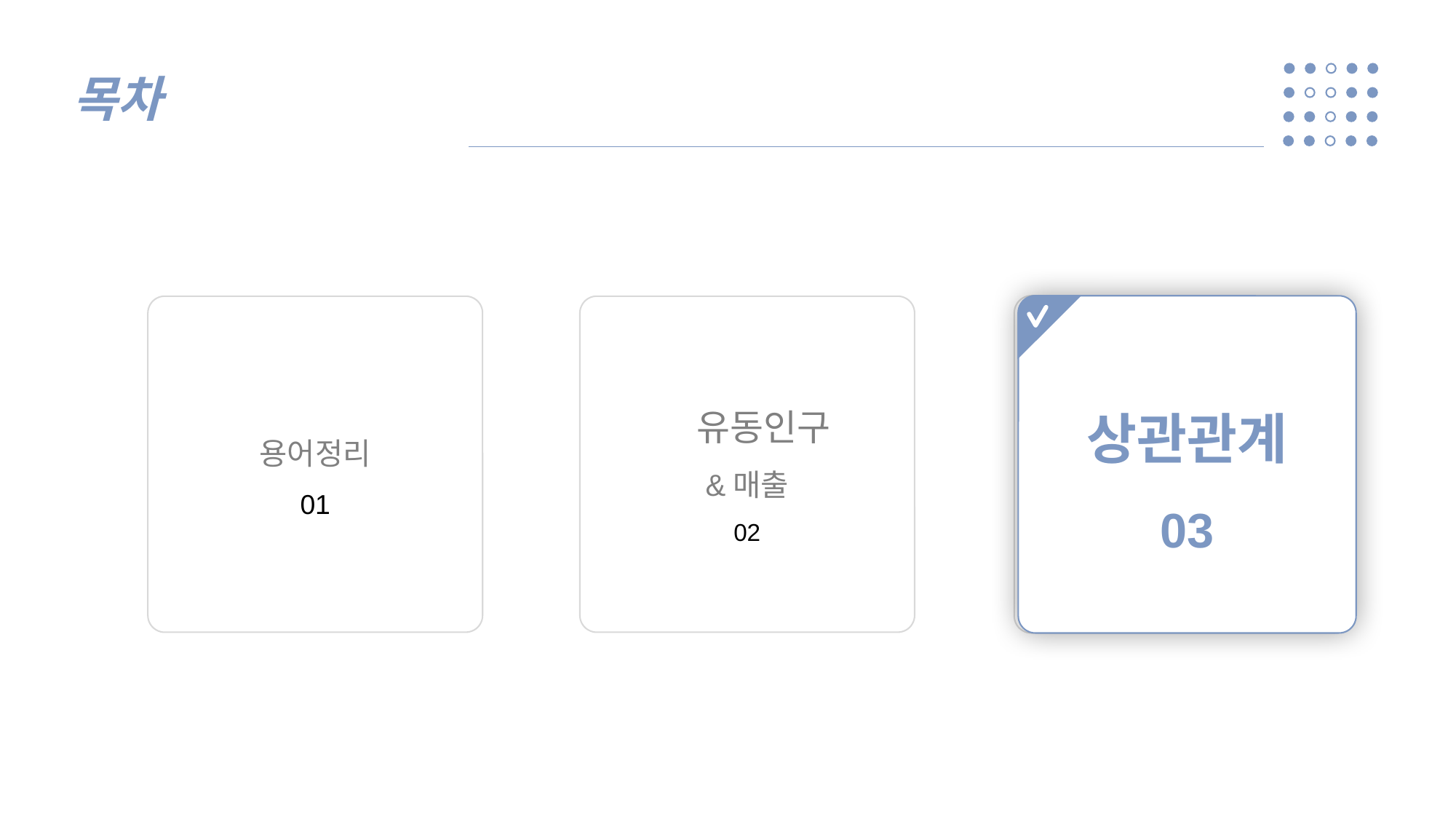

목차

CONTENTS
02
상관관계
03

CONTENTS
02
   유동인구
&매출
02

용어정리
01